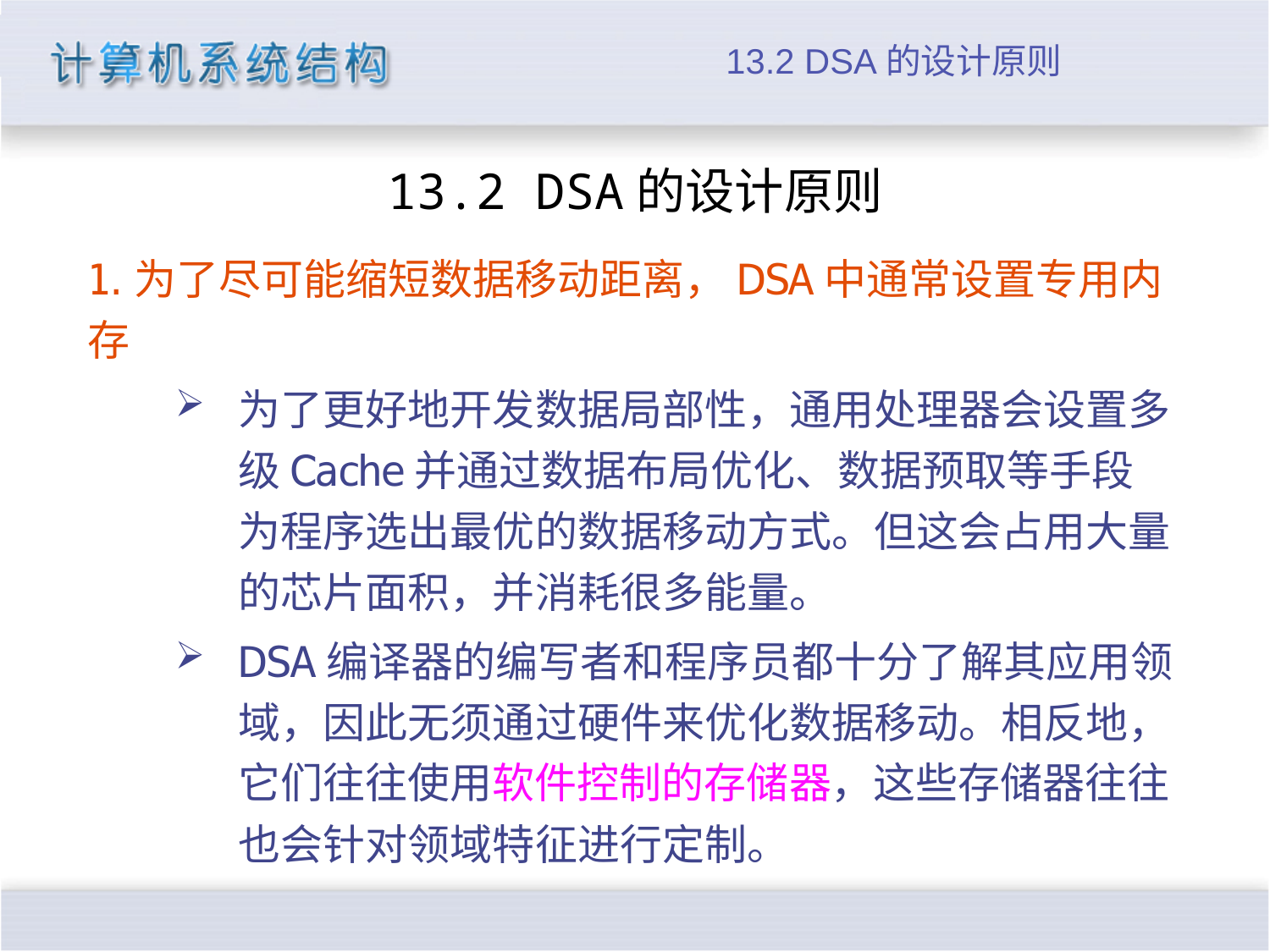

# 13.2 DSA的设计原则
13.2 DSA的设计原则
1.为了尽可能缩短数据移动距离，DSA中通常设置专用内存
为了更好地开发数据局部性，通用处理器会设置多级Cache并通过数据布局优化、数据预取等手段为程序选出最优的数据移动方式。但这会占用大量的芯片面积，并消耗很多能量。
DSA编译器的编写者和程序员都十分了解其应用领域，因此无须通过硬件来优化数据移动。相反地，它们往往使用软件控制的存储器，这些存储器往往也会针对领域特征进行定制。